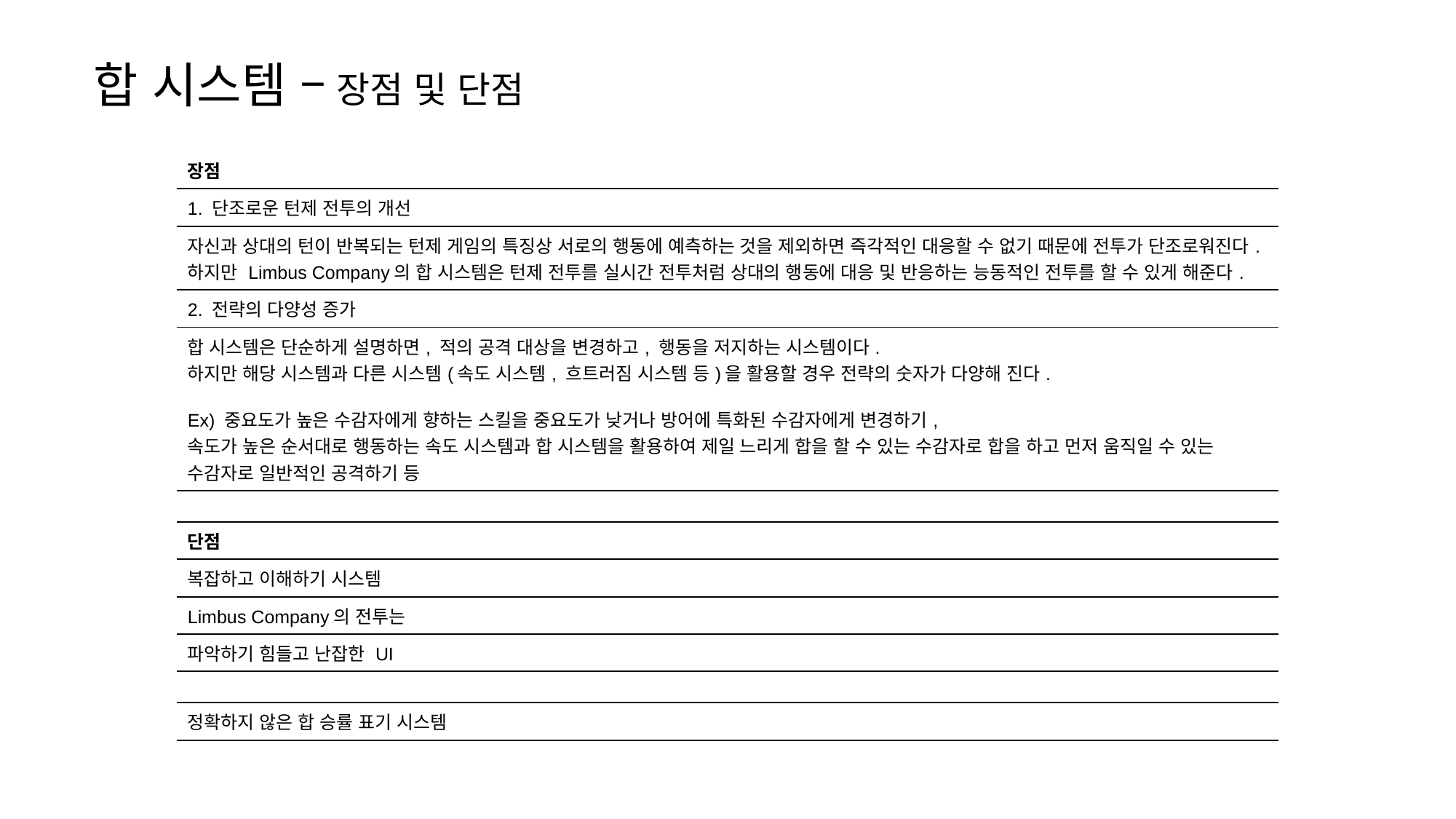

합 시스템 – 장점 및 단점
| 장점 |
| --- |
| 1. 단조로운 턴제 전투의 개선 |
| 자신과 상대의 턴이 반복되는 턴제 게임의 특징상 서로의 행동에 예측하는 것을 제외하면 즉각적인 대응할 수 없기 때문에 전투가 단조로워진다. 하지만 Limbus Company의 합 시스템은 턴제 전투를 실시간 전투처럼 상대의 행동에 대응 및 반응하는 능동적인 전투를 할 수 있게 해준다. |
| 2. 전략의 다양성 증가 |
| 합 시스템은 단순하게 설명하면, 적의 공격 대상을 변경하고, 행동을 저지하는 시스템이다. 하지만 해당 시스템과 다른 시스템(속도 시스템, 흐트러짐 시스템 등)을 활용할 경우 전략의 숫자가 다양해 진다. Ex) 중요도가 높은 수감자에게 향하는 스킬을 중요도가 낮거나 방어에 특화된 수감자에게 변경하기, 속도가 높은 순서대로 행동하는 속도 시스템과 합 시스템을 활용하여 제일 느리게 합을 할 수 있는 수감자로 합을 하고 먼저 움직일 수 있는 수감자로 일반적인 공격하기 등 |
|  |
| 단점 |
| 복잡하고 이해하기 시스템 |
| Limbus Company의 전투는 |
| 파악하기 힘들고 난잡한 UI |
|  |
| 정확하지 않은 합 승률 표기 시스템 |
|  |